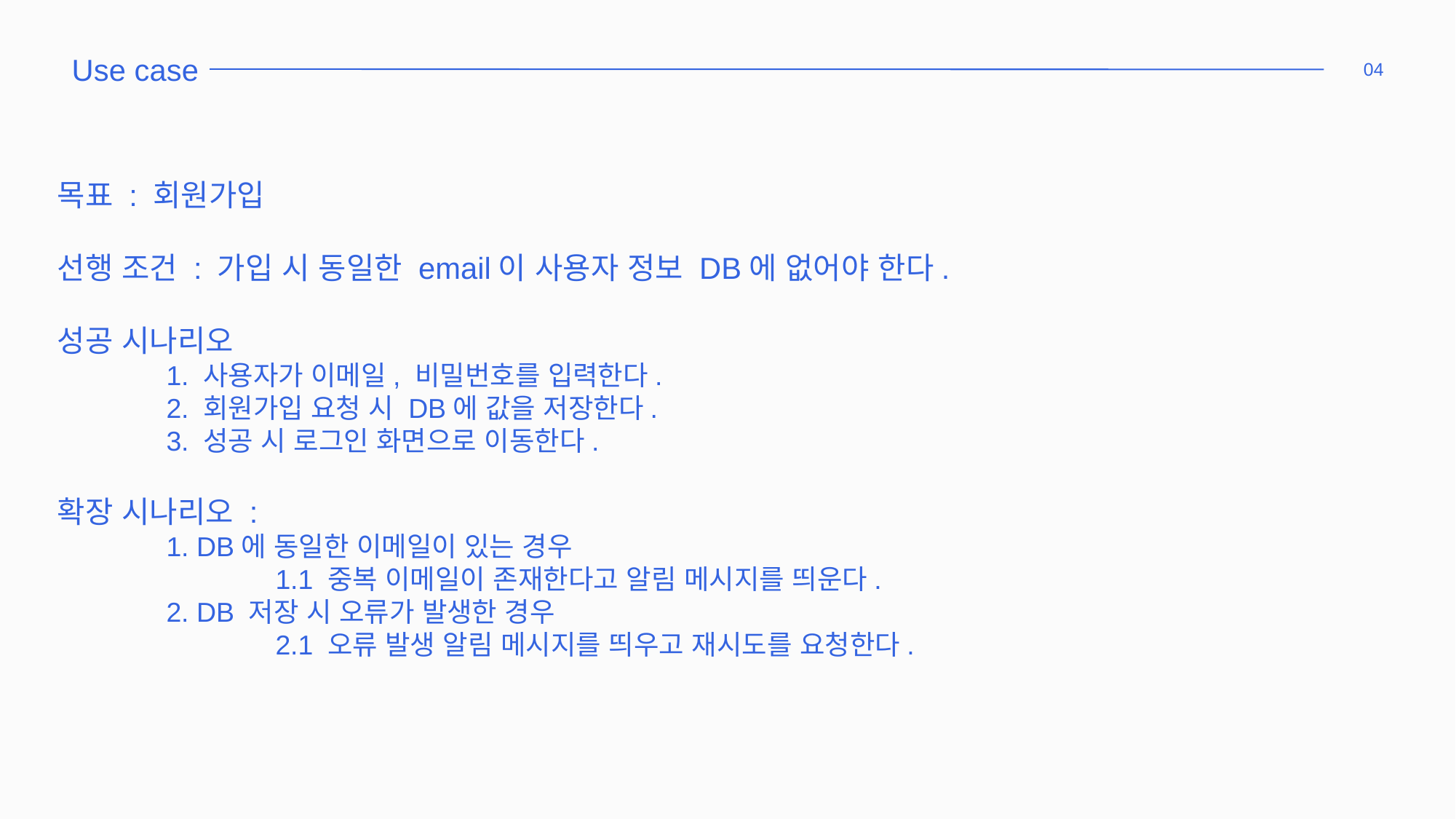

Use case
04
목표 : 회원가입
선행 조건 : 가입 시 동일한 email이 사용자 정보 DB에 없어야 한다.
성공 시나리오
	1. 사용자가 이메일, 비밀번호를 입력한다.
	2. 회원가입 요청 시 DB에 값을 저장한다.
	3. 성공 시 로그인 화면으로 이동한다.
확장 시나리오 :
	1. DB에 동일한 이메일이 있는 경우
		1.1 중복 이메일이 존재한다고 알림 메시지를 띄운다.
	2. DB 저장 시 오류가 발생한 경우
		2.1 오류 발생 알림 메시지를 띄우고 재시도를 요청한다.